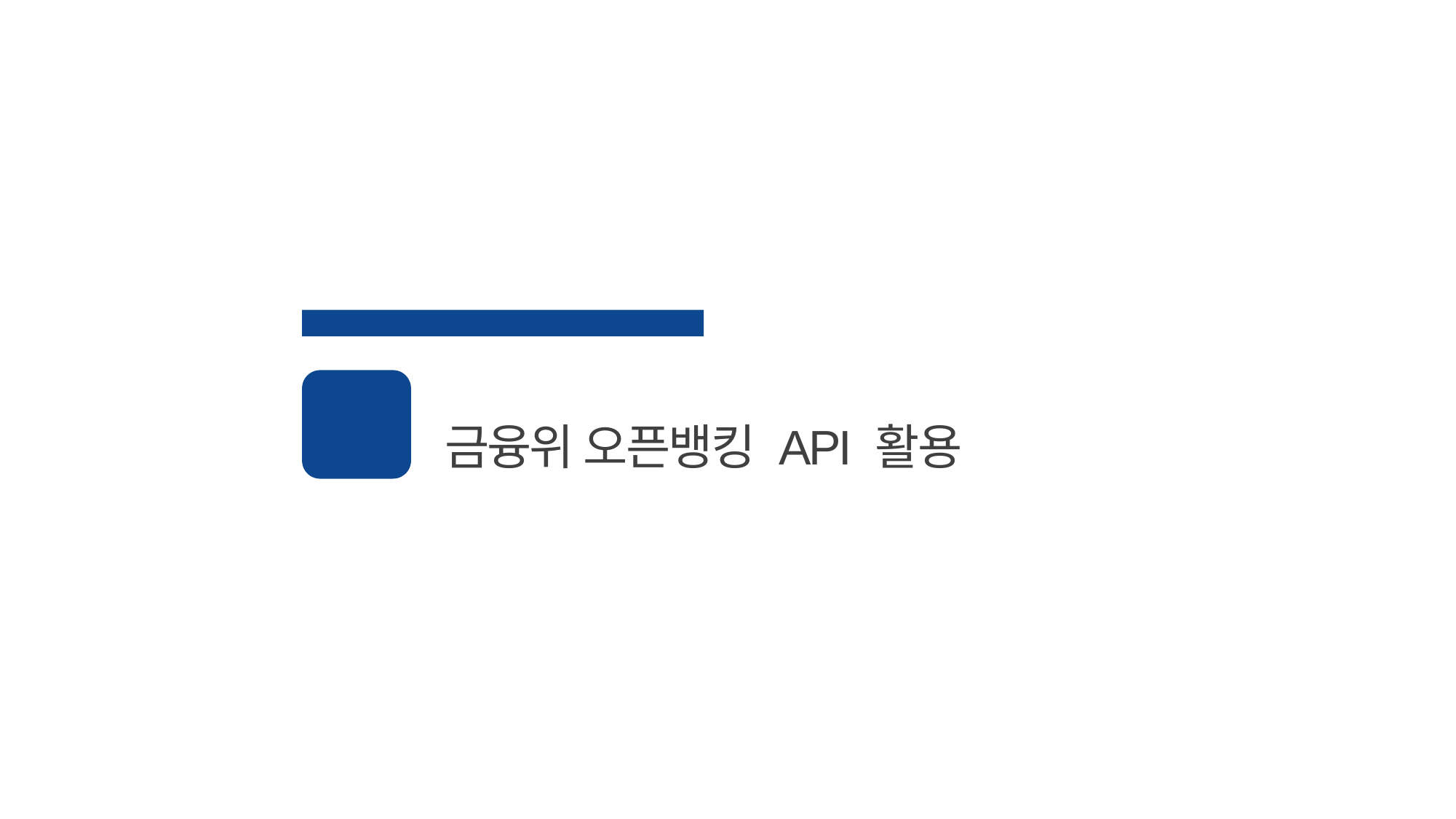

2021 핀테크 아카데미

금융위 오픈뱅킹 API 활용